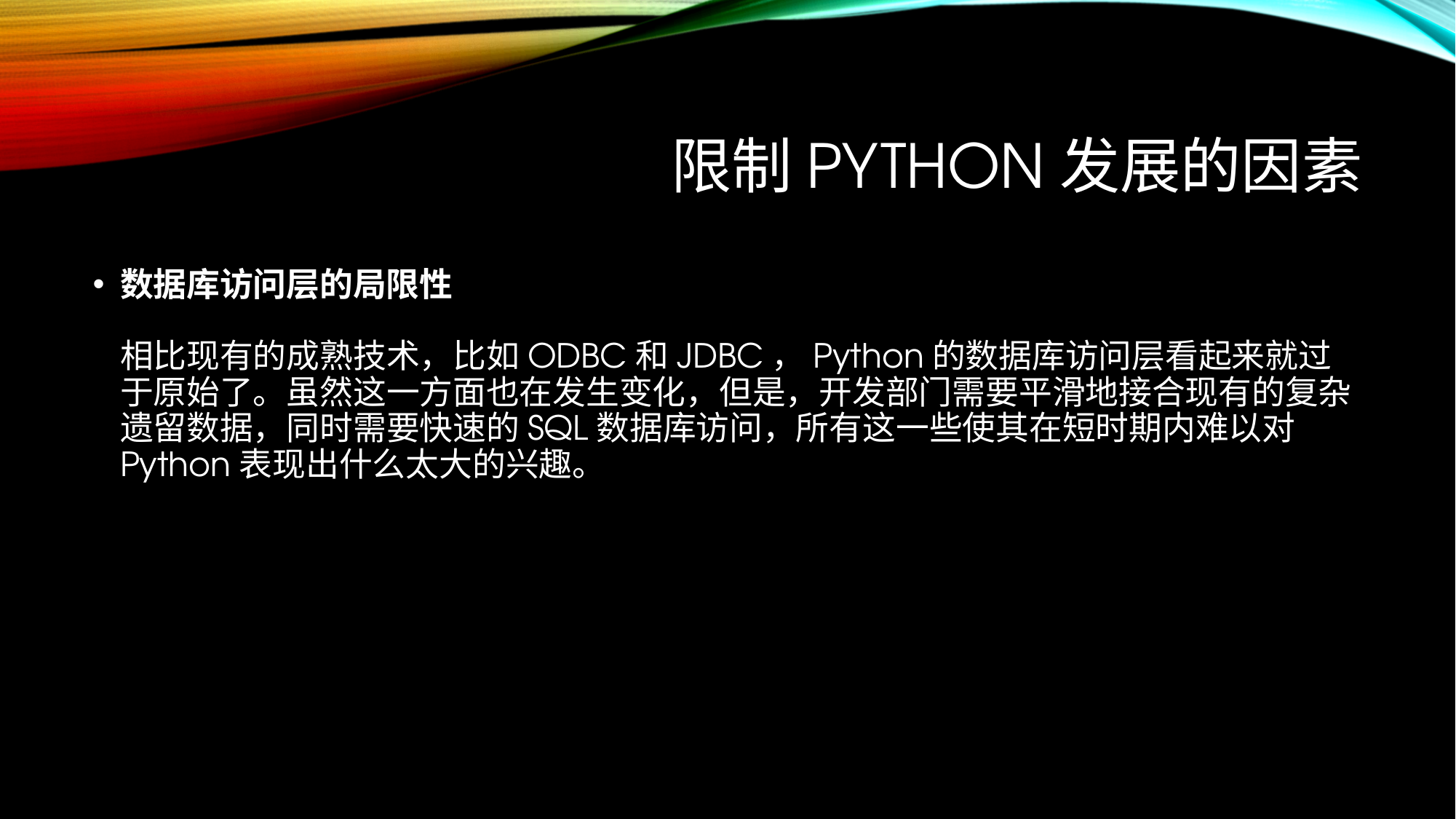

# 限制Python发展的因素
数据库访问层的局限性
相比现有的成熟技术，比如ODBC和JDBC，Python的数据库访问层看起来就过于原始了。虽然这一方面也在发生变化，但是，开发部门需要平滑地接合现有的复杂遗留数据，同时需要快速的SQL数据库访问，所有这一些使其在短时期内难以对Python表现出什么太大的兴趣。